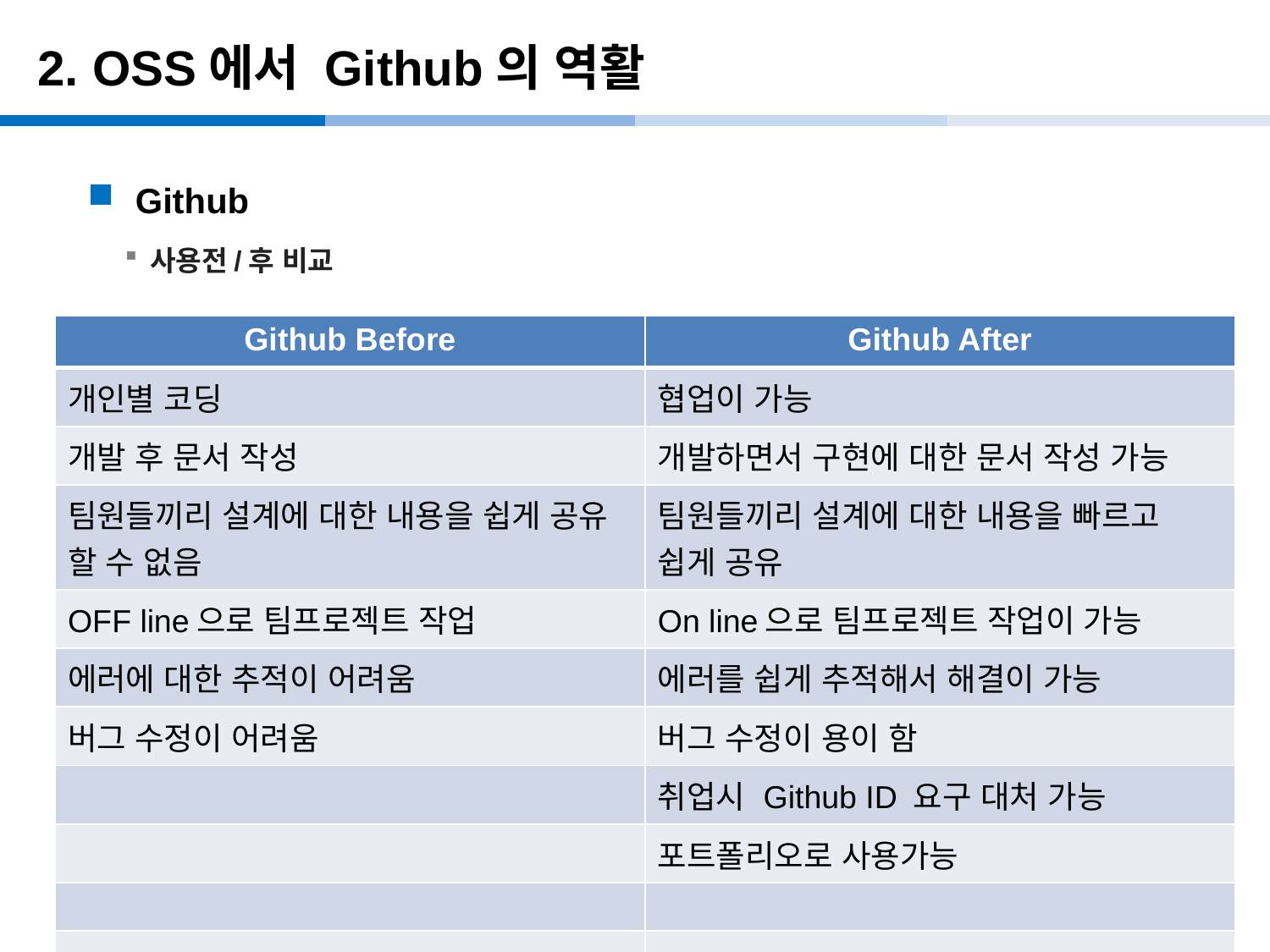

# 2. OSS에서 Github의 역활
Github
사용전/후 비교

| Github Before | Github After |
| --- | --- |
| 개인별 코딩 | 협업이 가능 |
| 개발 후 문서 작성 | 개발하면서 구현에 대한 문서 작성 가능 |
| 팀원들끼리 설계에 대한 내용을 쉽게 공유 할 수 없음 | 팀원들끼리 설계에 대한 내용을 빠르고 쉽게 공유 |
| OFF line으로 팀프로젝트 작업 | On line으로 팀프로젝트 작업이 가능 |
| 에러에 대한 추적이 어려움 | 에러를 쉽게 추적해서 해결이 가능 |
| 버그 수정이 어려움 | 버그 수정이 용이 함 |
|  | 취업시 Github ID 요구 대처 가능 |
|  | 포트폴리오로 사용가능 |
|  |  |
|  |  |